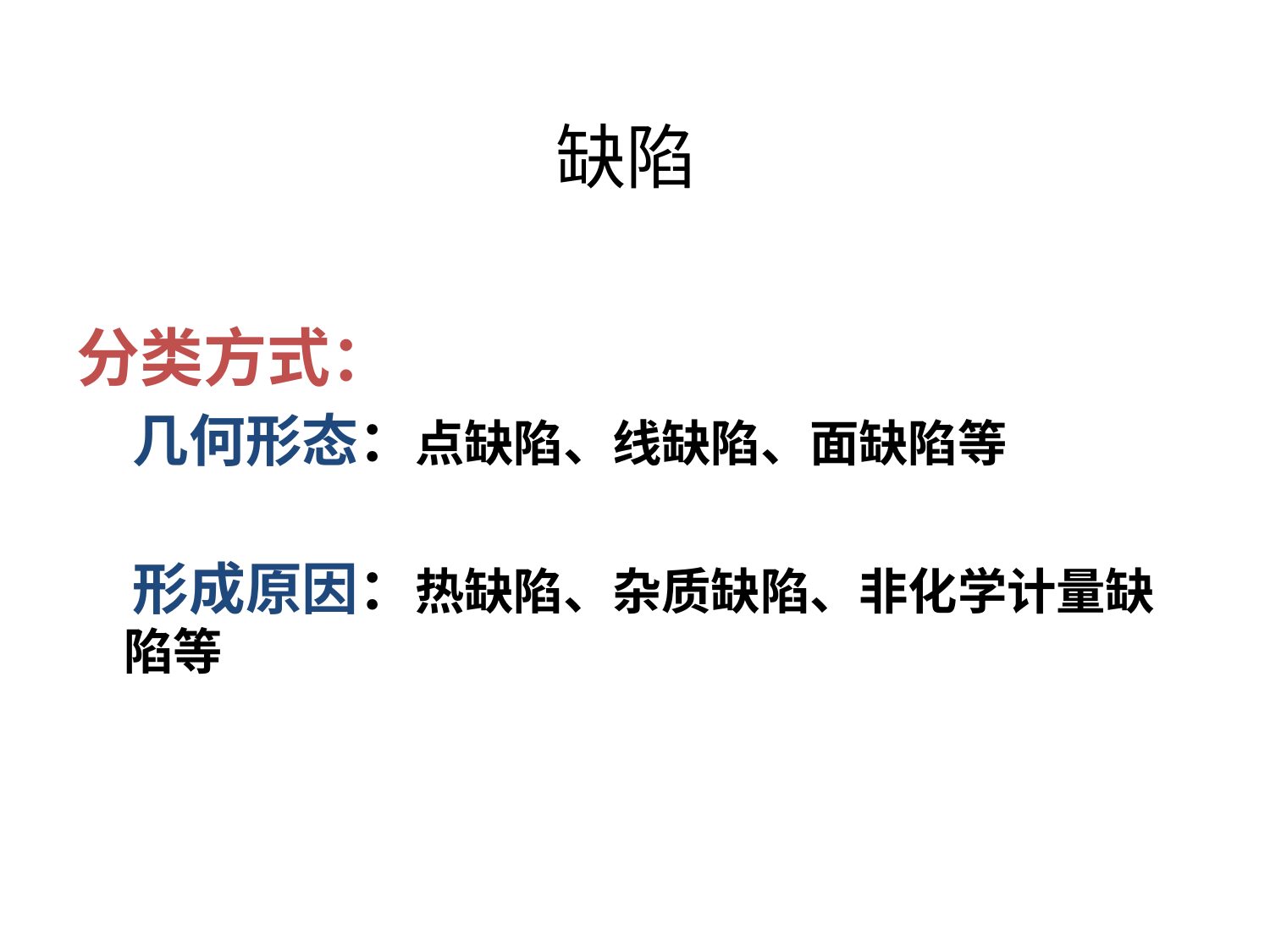

# 缺陷

分类方式：
　几何形态：点缺陷、线缺陷、面缺陷等

　形成原因：热缺陷、杂质缺陷、非化学计量缺陷等